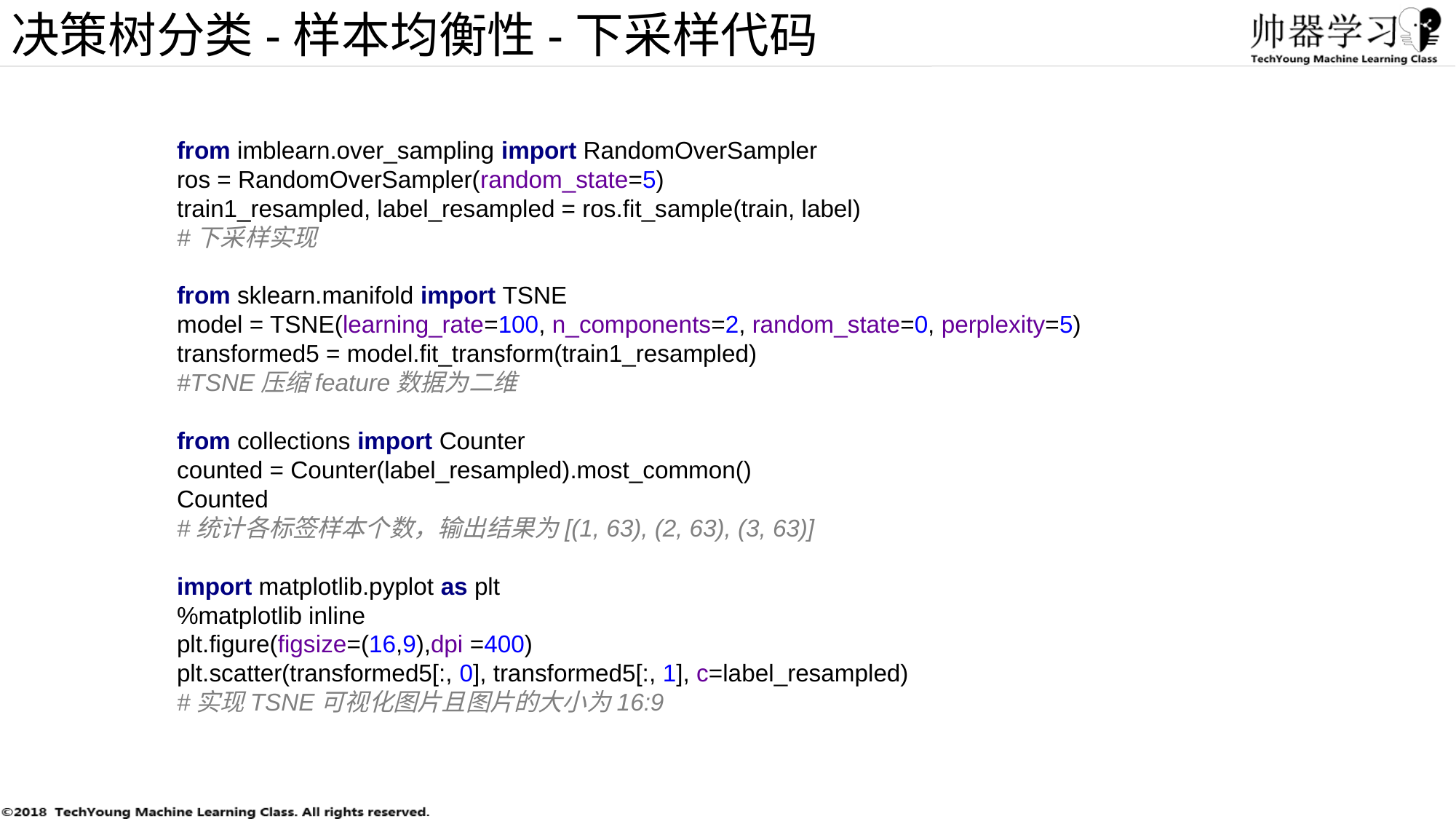

决策树分类-样本均衡性-下采样代码
from imblearn.over_sampling import RandomOverSampler
ros = RandomOverSampler(random_state=5)
train1_resampled, label_resampled = ros.fit_sample(train, label)
#下采样实现
from sklearn.manifold import TSNE
model = TSNE(learning_rate=100, n_components=2, random_state=0, perplexity=5)
transformed5 = model.fit_transform(train1_resampled)
#TSNE压缩feature数据为二维
from collections import Counter
counted = Counter(label_resampled).most_common()
Counted
#统计各标签样本个数，输出结果为[(1, 63), (2, 63), (3, 63)]
import matplotlib.pyplot as plt
%matplotlib inline
plt.figure(figsize=(16,9),dpi =400)
plt.scatter(transformed5[:, 0], transformed5[:, 1], c=label_resampled)
#实现TSNE可视化图片且图片的大小为16:9